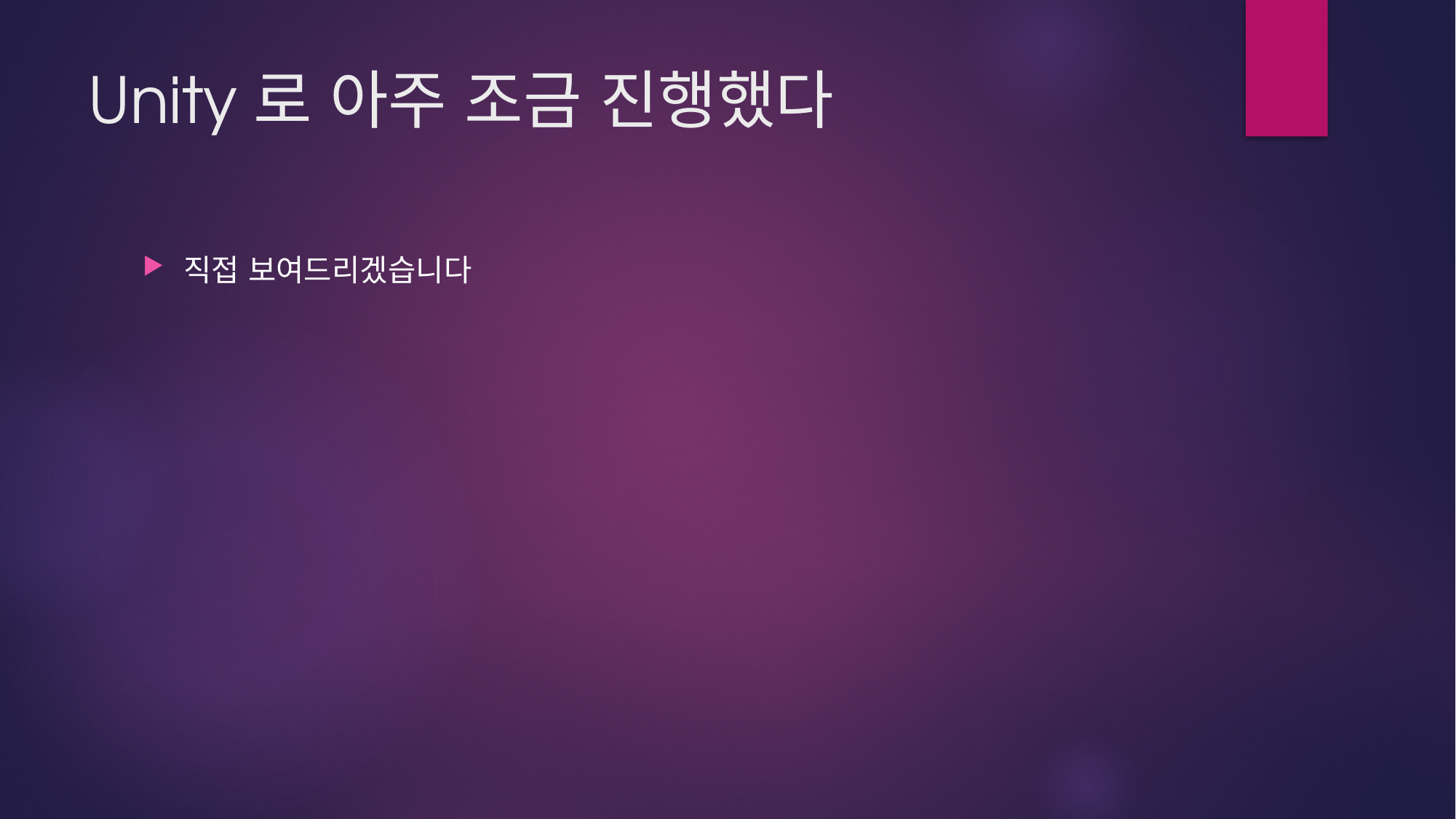

# Unity로 아주 조금 진행했다
직접 보여드리겠습니다